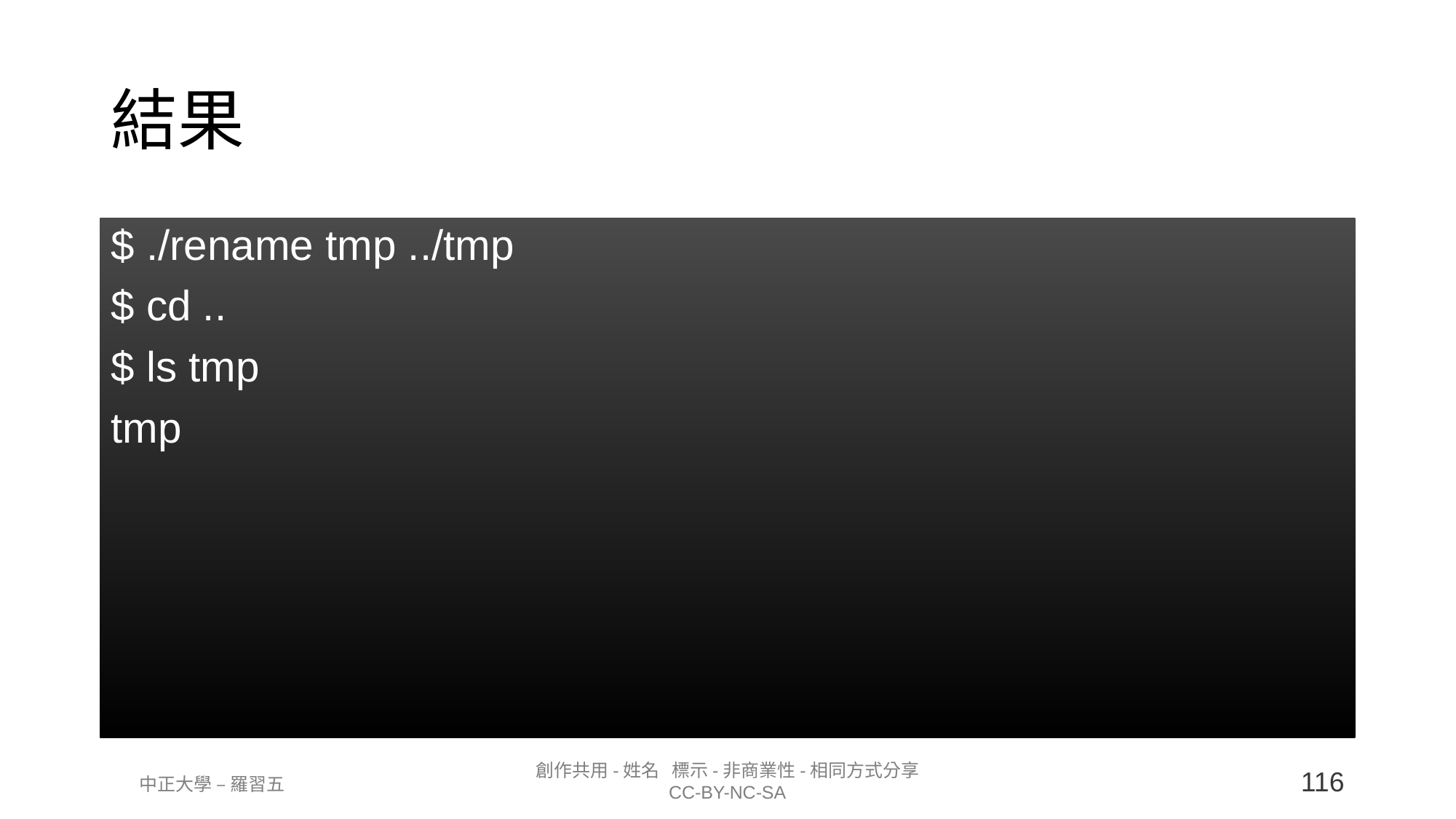

結果
$ ./rename tmp ../tmp
$ cd ..
$ ls tmp
tmp